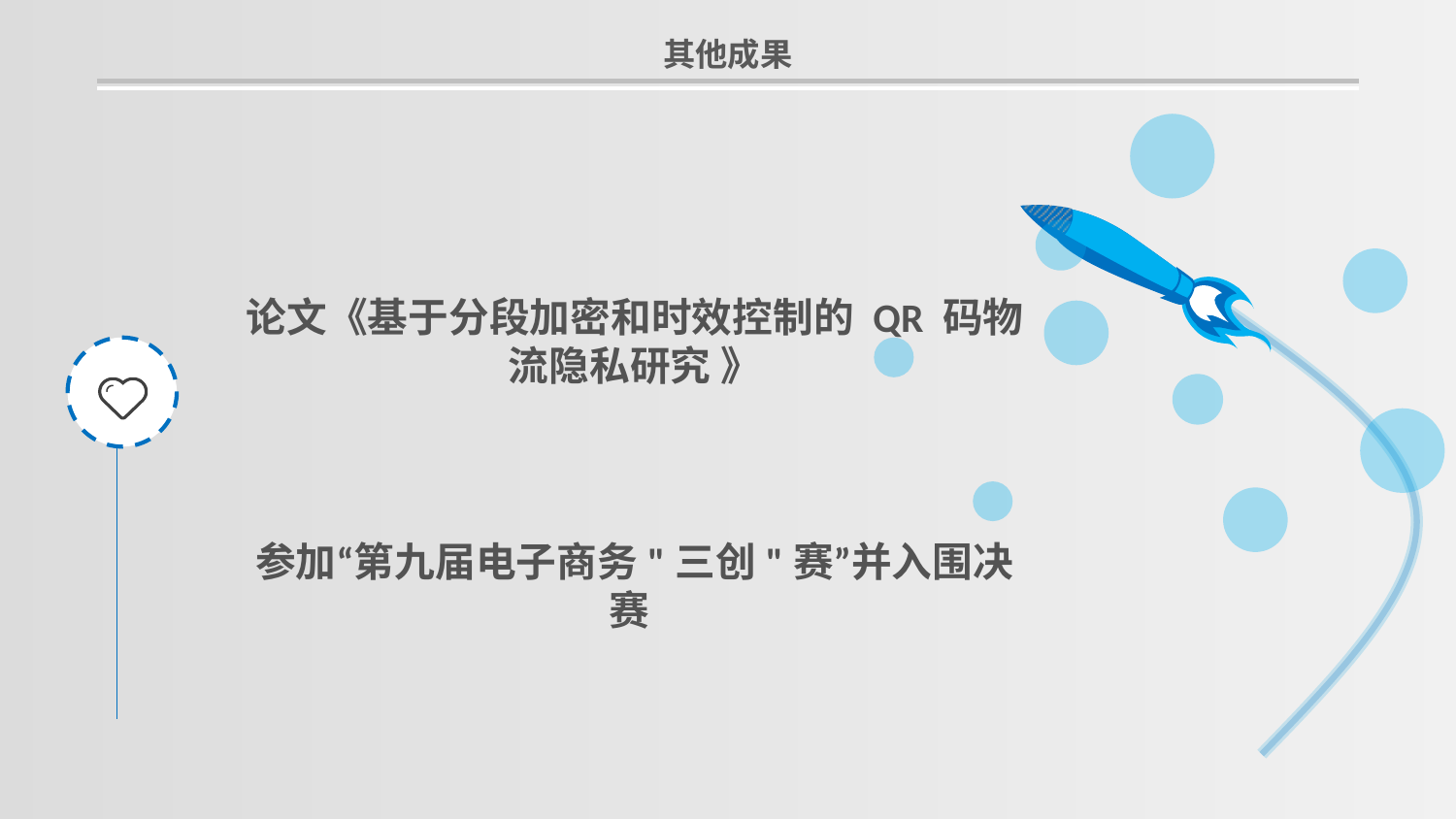

其他成果

论文《基于分段加密和时效控制的 QR 码物流隐私研究 》

参加“第九届电子商务"三创"赛”并入围决赛